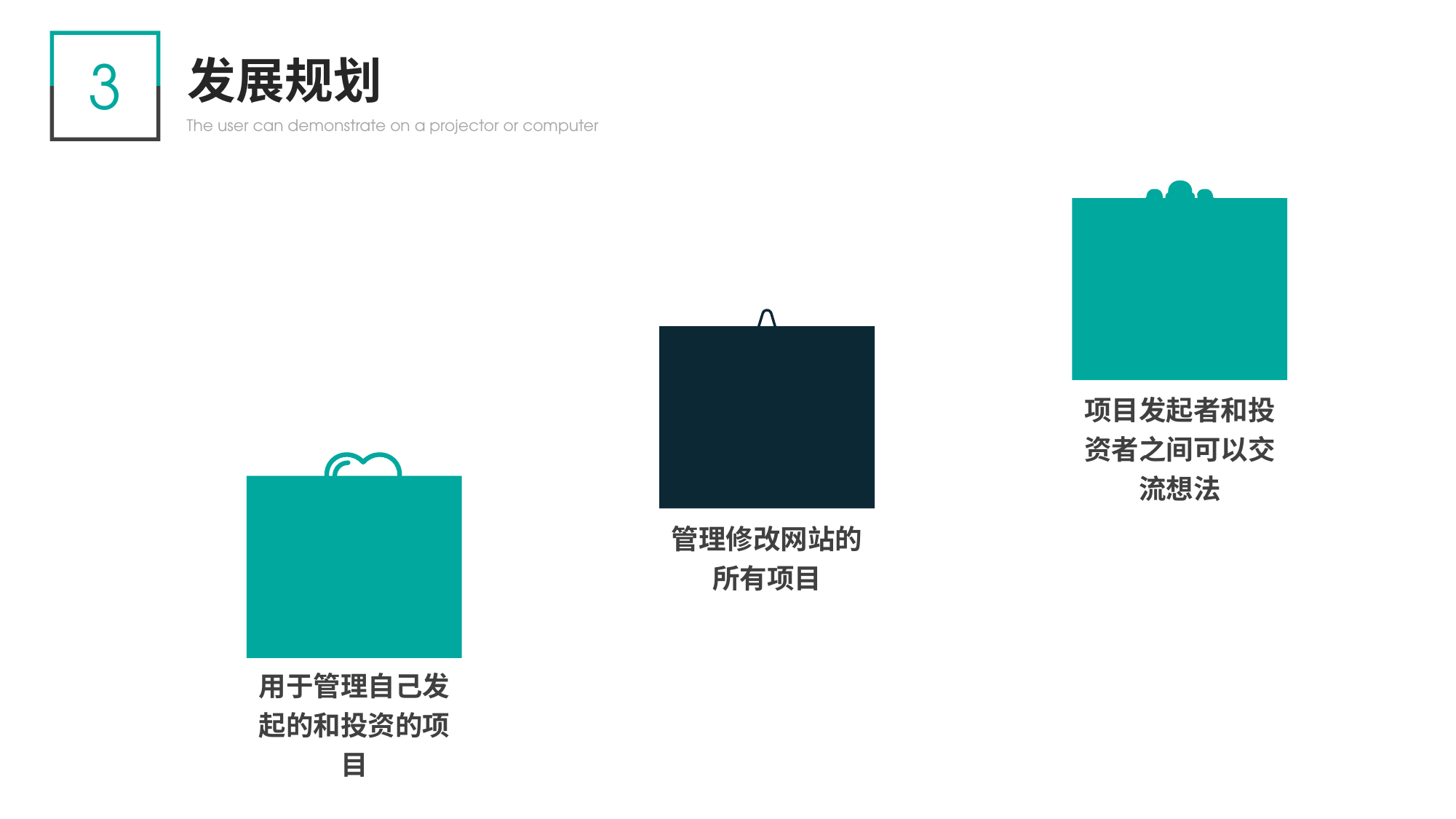

3
发展规划
The user can demonstrate on a projector or computer

用户交流

管理员界面
项目发起者和投资者之间可以交流想法

个人界面
管理修改网站的所有项目
用于管理自己发起的和投资的项目